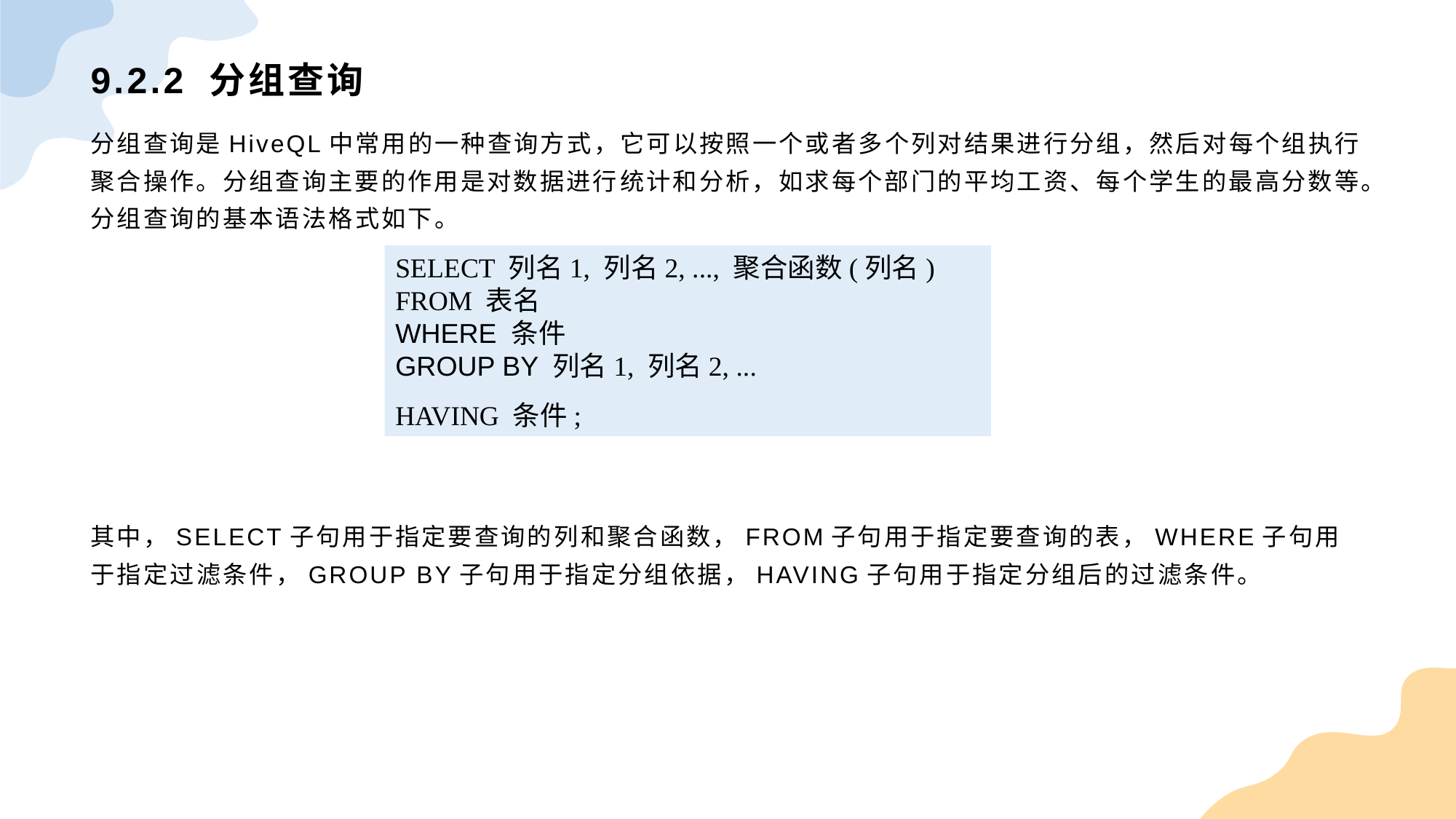

# 9.2.2 分组查询
分组查询是HiveQL中常用的一种查询方式，它可以按照一个或者多个列对结果进行分组，然后对每个组执行聚合操作。分组查询主要的作用是对数据进行统计和分析，如求每个部门的平均工资、每个学生的最高分数等。分组查询的基本语法格式如下。

其中，SELECT子句用于指定要查询的列和聚合函数，FROM子句用于指定要查询的表，WHERE子句用于指定过滤条件，GROUP BY子句用于指定分组依据，HAVING子句用于指定分组后的过滤条件。

SELECT 列名1, 列名2, ..., 聚合函数(列名)FROM 表名WHERE 条件GROUP BY 列名1, 列名2, ...HAVING 条件;